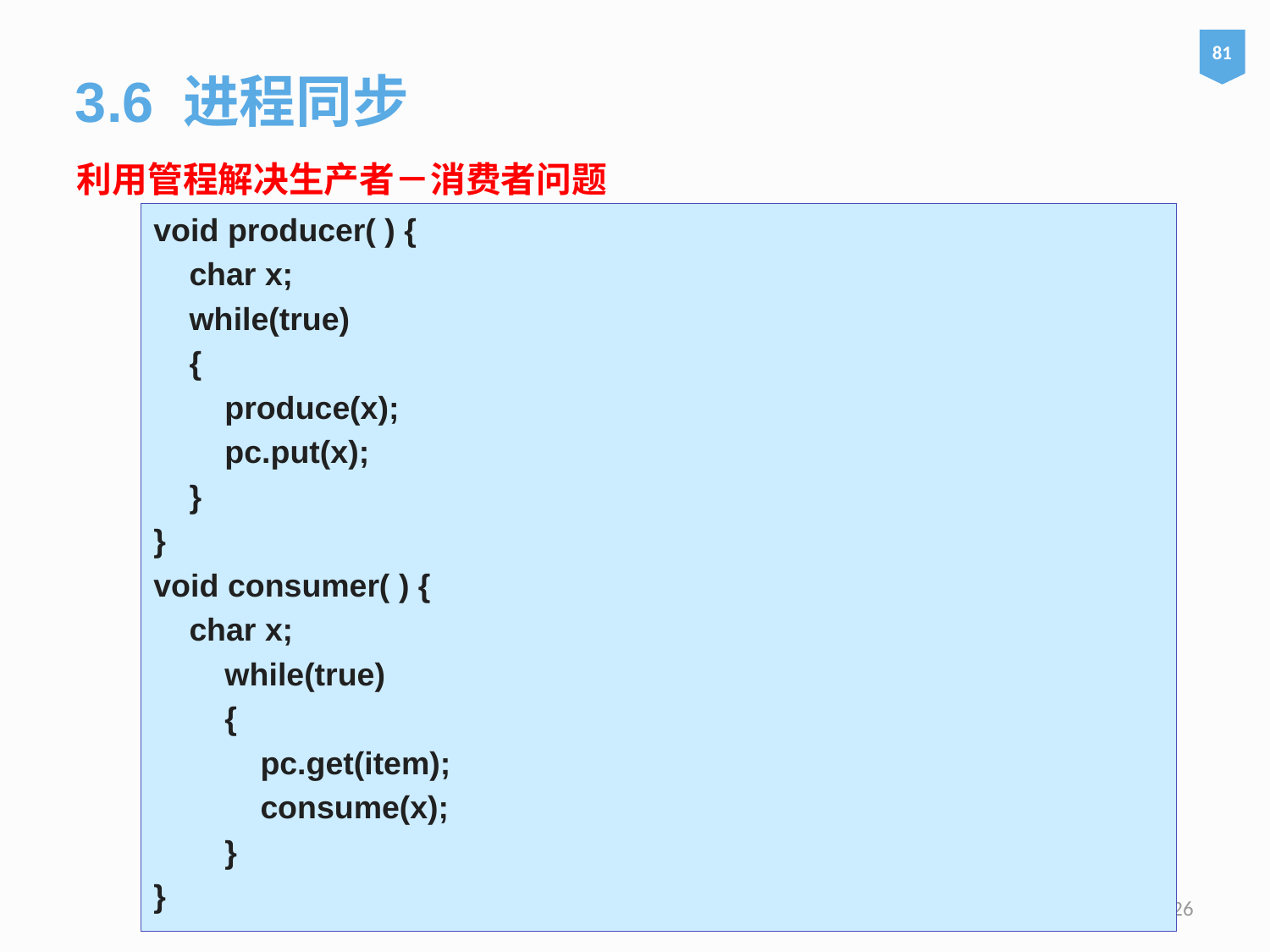

3.6 进程同步
81
利用管程解决生产者－消费者问题

void producer( ) {
    char x;
    while(true)
    {
        produce(x);
        pc.put(x);
    }
}
void consumer( ) {
    char x;
        while(true)
        {
            pc.get(item);
            consume(x);
        }
}
126